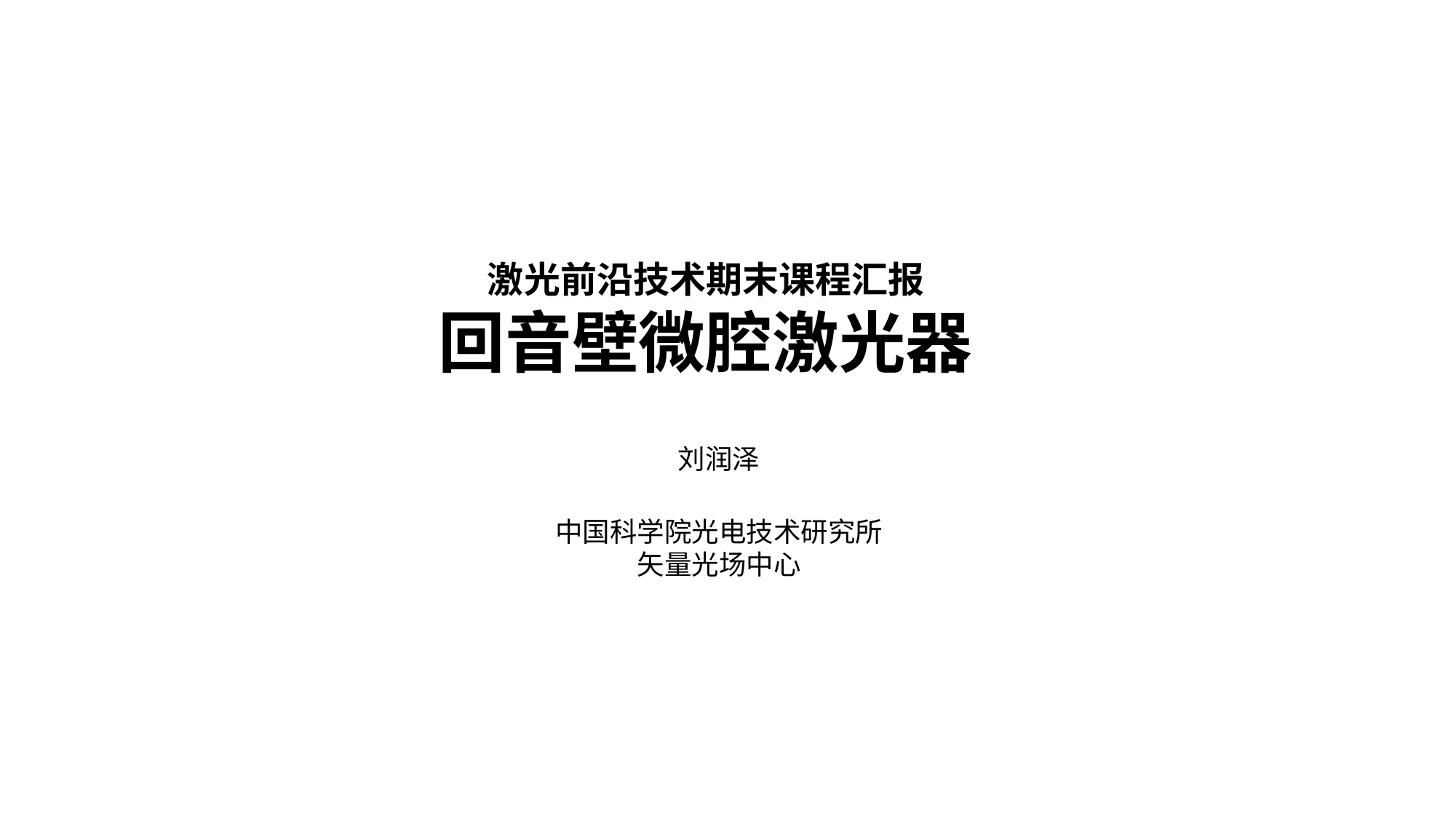

激光前沿技术期末课程汇报
回音壁微腔激光器
刘润泽
中国科学院光电技术研究所矢量光场中心